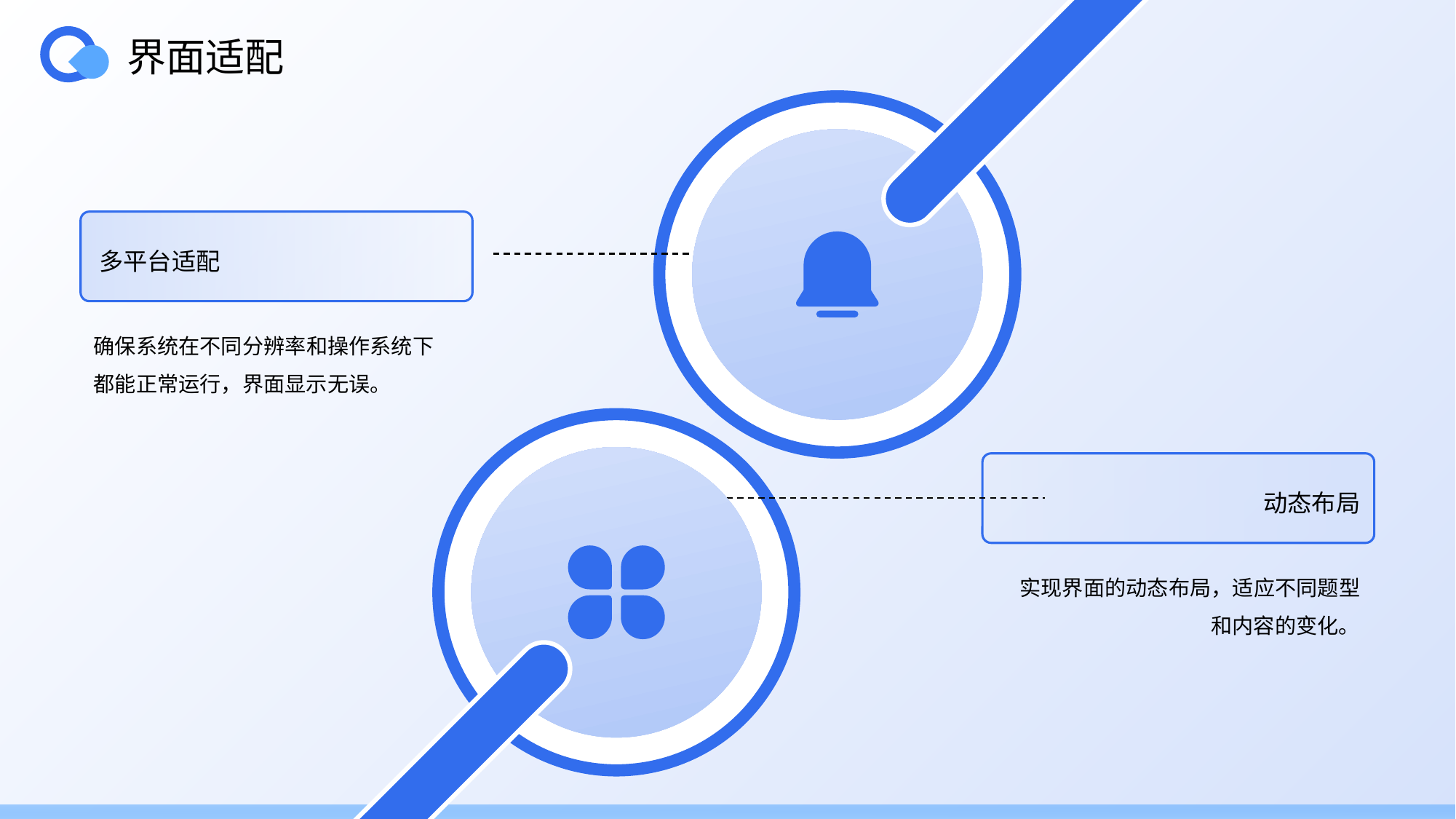

界面适配

多平台适配

确保系统在不同分辨率和操作系统下都能正常运行，界面显示无误。

动态布局

实现界面的动态布局，适应不同题型和内容的变化。